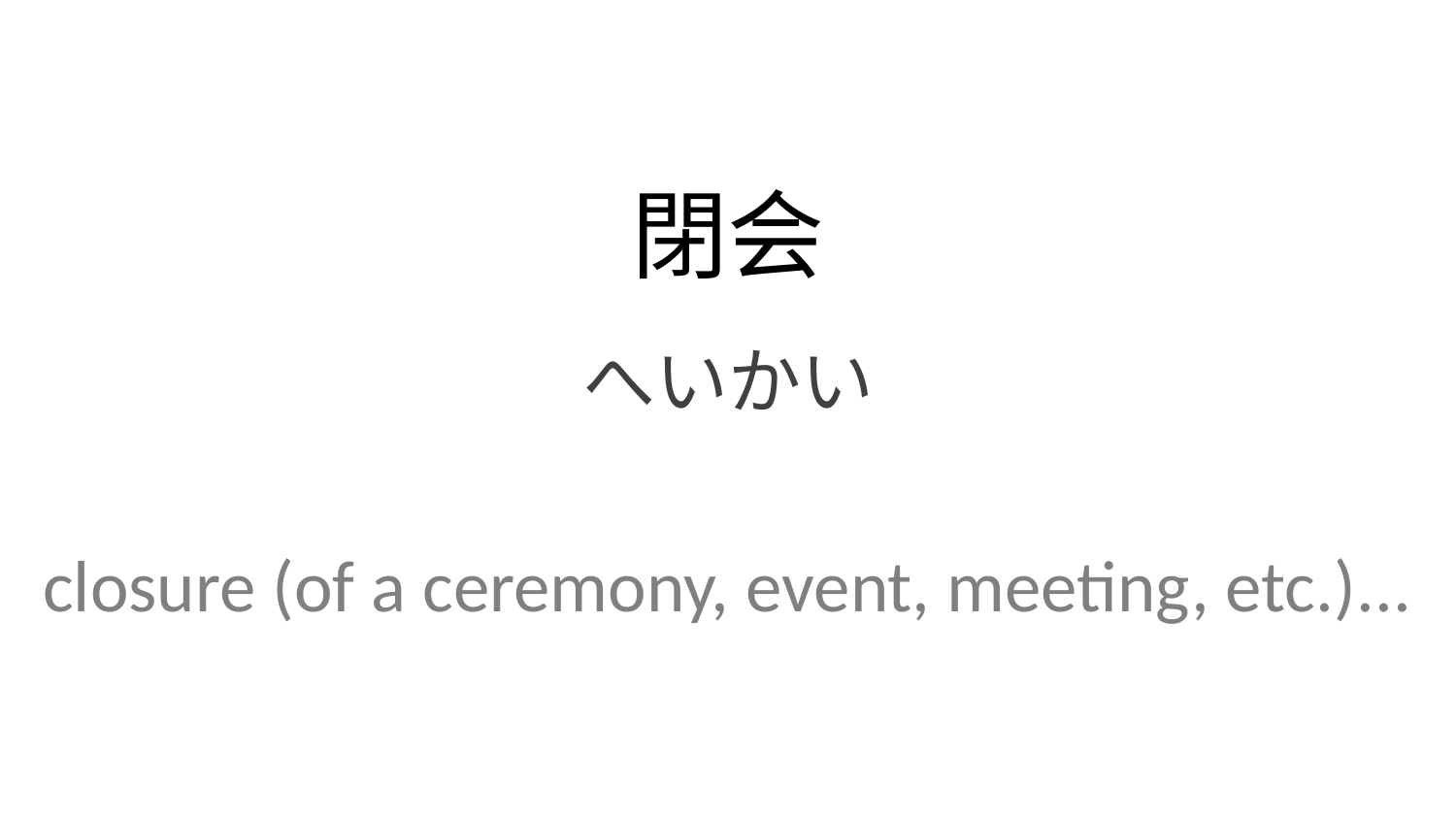

閉会

へいかい
closure (of a ceremony, event, meeting, etc.)...